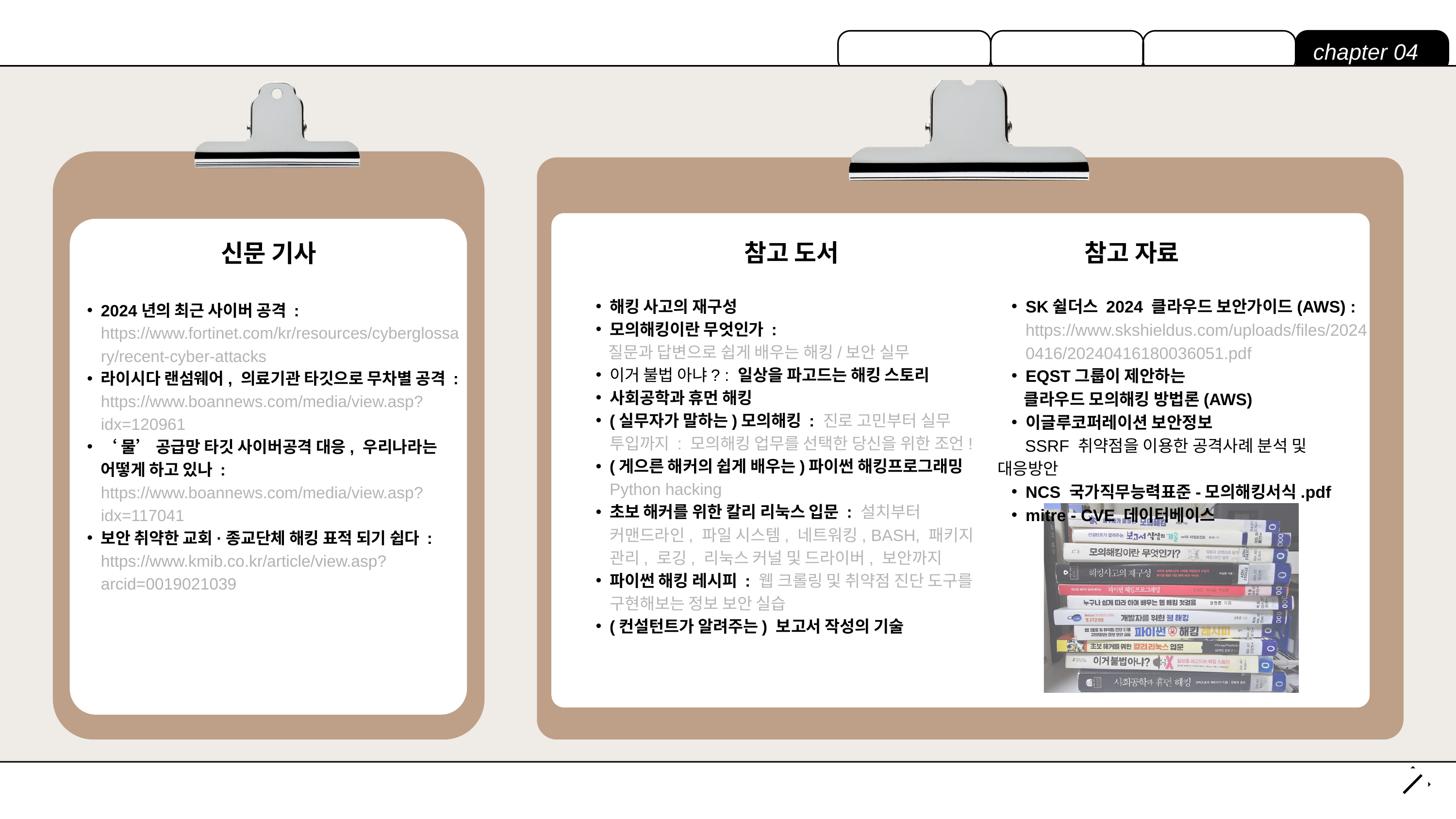

chapter 04

신문 기사

2024년의 최근 사이버 공격 : https://www.fortinet.com/kr/resources/cyberglossary/recent-cyber-attacks
라이시다 랜섬웨어, 의료기관 타깃으로 무차별 공격 : https://www.boannews.com/media/view.asp?idx=120961
‘물’ 공급망 타깃 사이버공격 대응, 우리나라는 어떻게 하고 있나 : https://www.boannews.com/media/view.asp?idx=117041
보안 취약한 교회·종교단체 해킹 표적 되기 쉽다 : https://www.kmib.co.kr/article/view.asp?arcid=0019021039

참고 도서                                             참고 자료

해킹 사고의 재구성
모의해킹이란 무엇인가 :
      질문과 답변으로 쉽게 배우는 해킹/보안 실무
이거 불법 아냐? : 일상을 파고드는 해킹 스토리
사회공학과 휴먼 해킹
(실무자가 말하는)모의해킹 : 진로 고민부터 실무 투입까지 : 모의해킹 업무를 선택한 당신을 위한 조언!
(게으른 해커의 쉽게 배우는)파이썬 해킹프로그래밍  Python hacking
초보 해커를 위한 칼리 리눅스 입문 : 설치부터 커맨드라인, 파일 시스템, 네트워킹, BASH, 패키지 관리, 로깅, 리눅스 커널 및 드라이버, 보안까지
파이썬 해킹 레시피 : 웹 크롤링 및 취약점 진단 도구를 구현해보는 정보 보안 실습
(컨설턴트가 알려주는) 보고서 작성의 기술

SK쉴더스 2024 클라우드 보안가이드(AWS) : https://www.skshieldus.com/uploads/files/20240416/20240416180036051.pdf
EQST그룹이 제안하는
      클라우드 모의해킹 방법론(AWS)
이글루코퍼레이션 보안정보
      SSRF 취약점을 이용한 공격사례 분석 및 대응방안
NCS 국가직무능력표준-모의해킹서식.pdf
mitre - CVE 데이터베이스